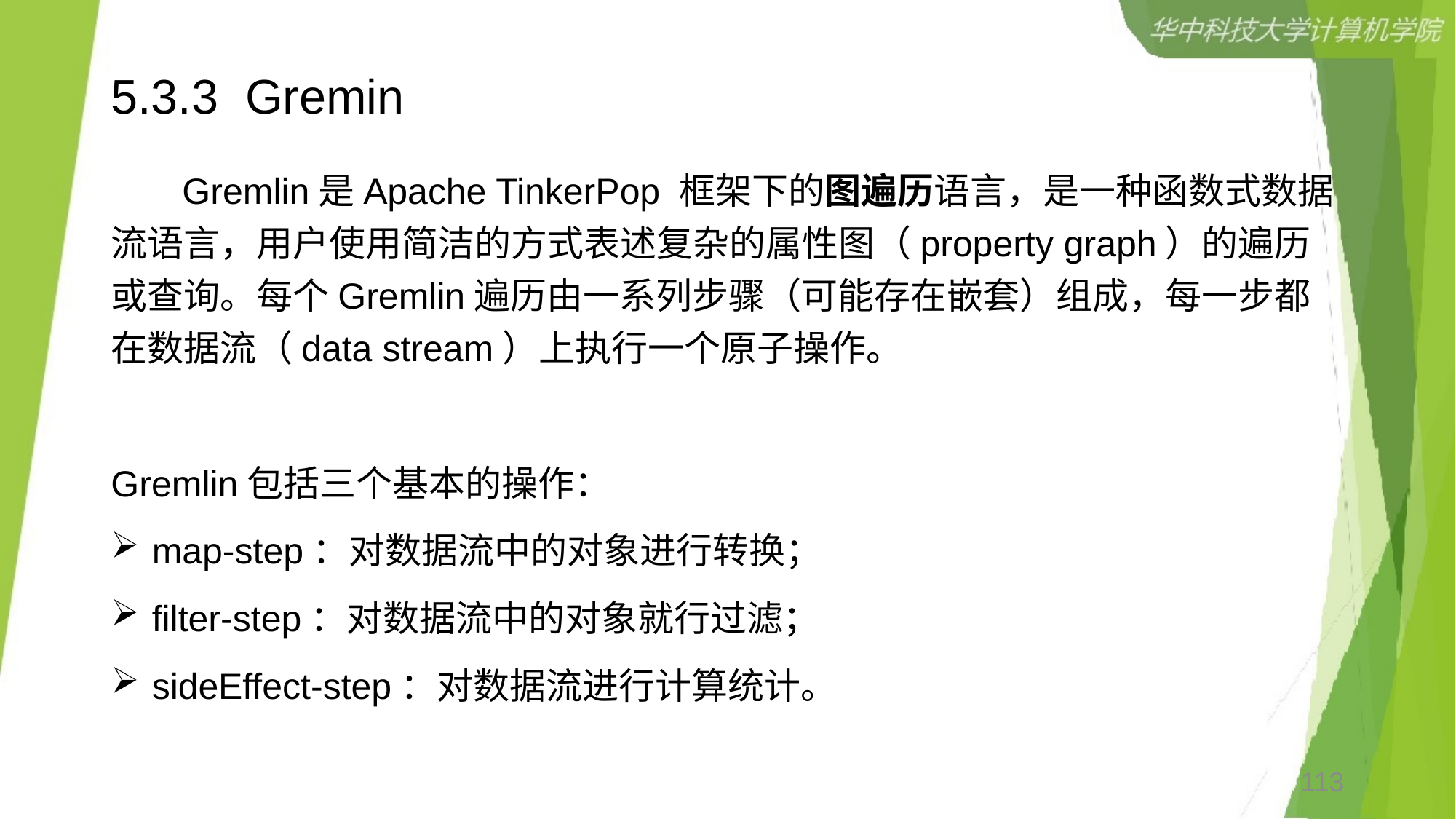

# 5.3.3  Gremin
       Gremlin是Apache TinkerPop 框架下的图遍历语言，是一种函数式数据流语言，用户使用简洁的方式表述复杂的属性图（property graph）的遍历或查询。每个Gremlin遍历由一系列步骤（可能存在嵌套）组成，每一步都在数据流（data stream）上执行一个原子操作。

Gremlin包括三个基本的操作：
map-step：对数据流中的对象进行转换；
filter-step：对数据流中的对象就行过滤；
sideEffect-step：对数据流进行计算统计。
113